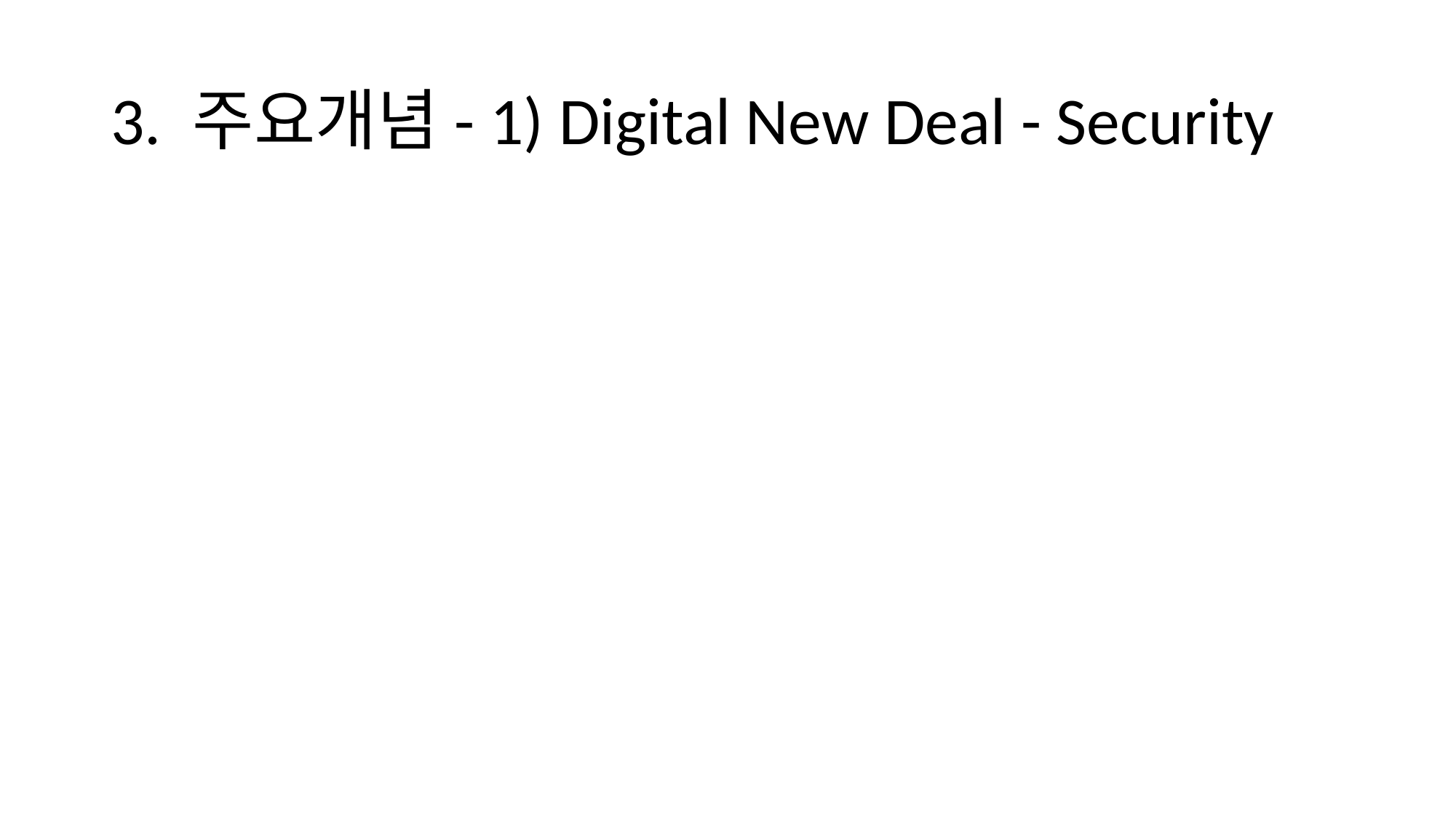

# 3. 주요개념- 1) Digital New Deal - Security